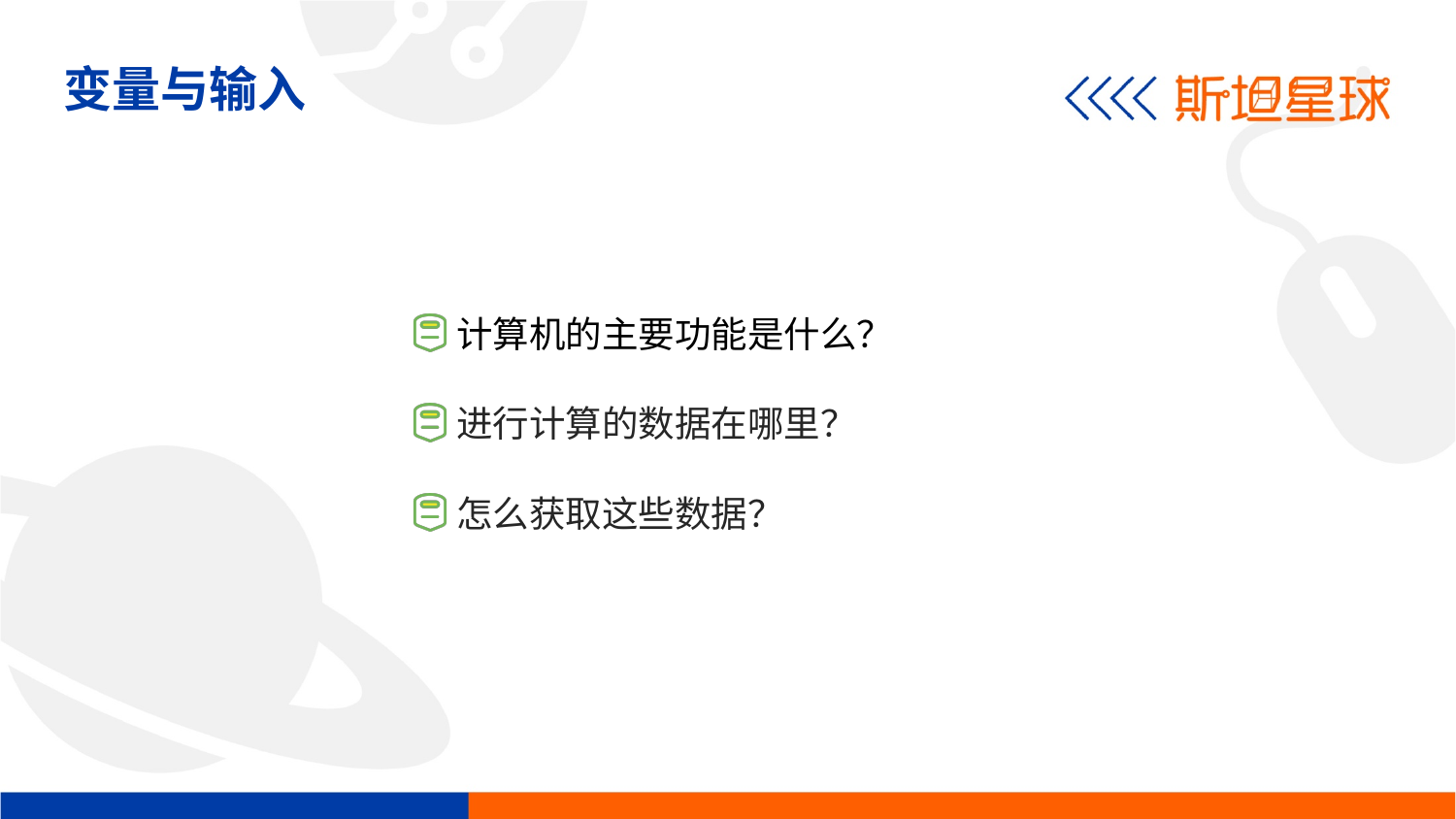

变量与输入
计算机的主要功能是什么？
进行计算的数据在哪里？
怎么获取这些数据？